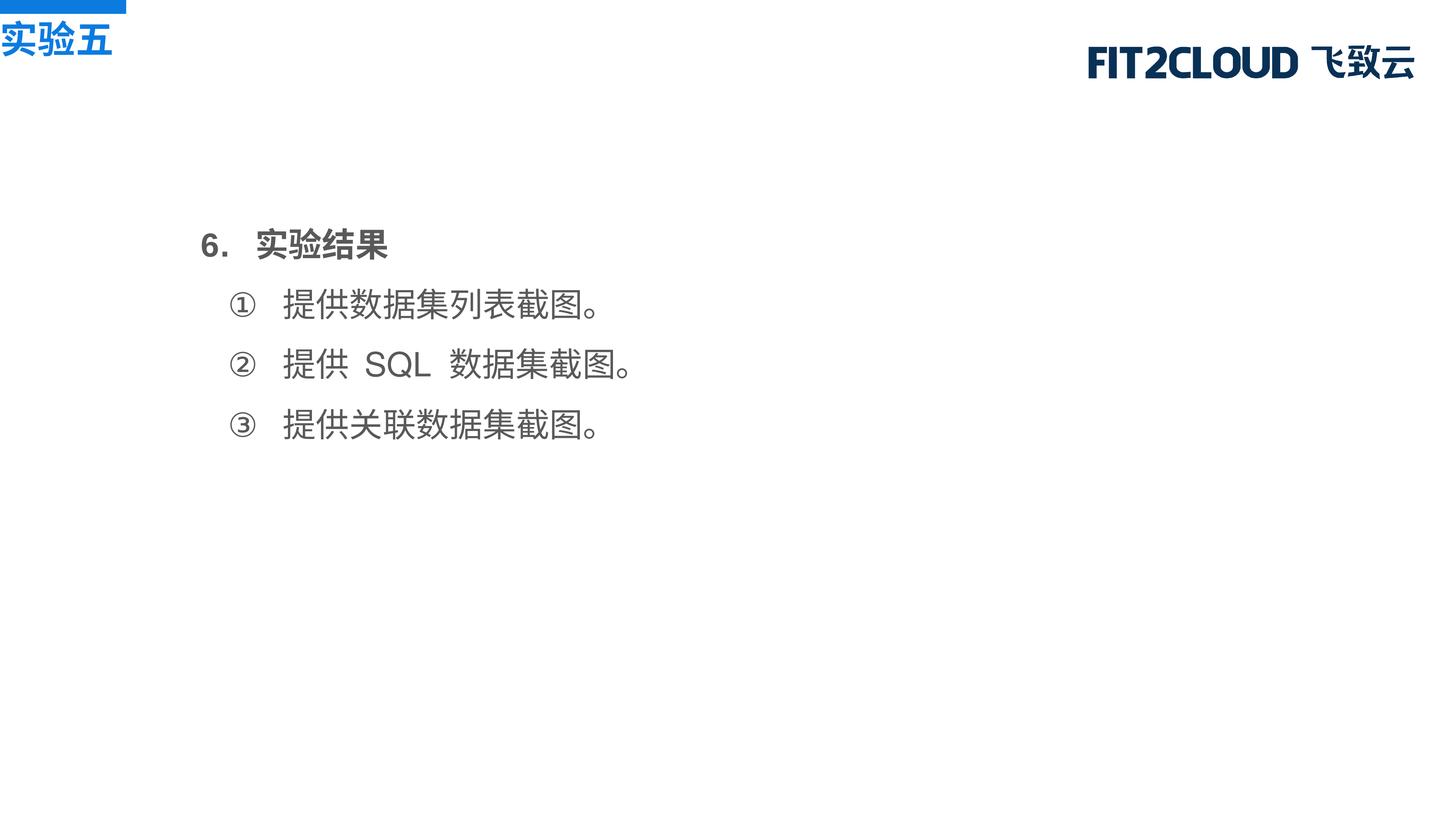

实验五
实验结果
提供数据集列表截图。
提供 SQL 数据集截图。
提供关联数据集截图。